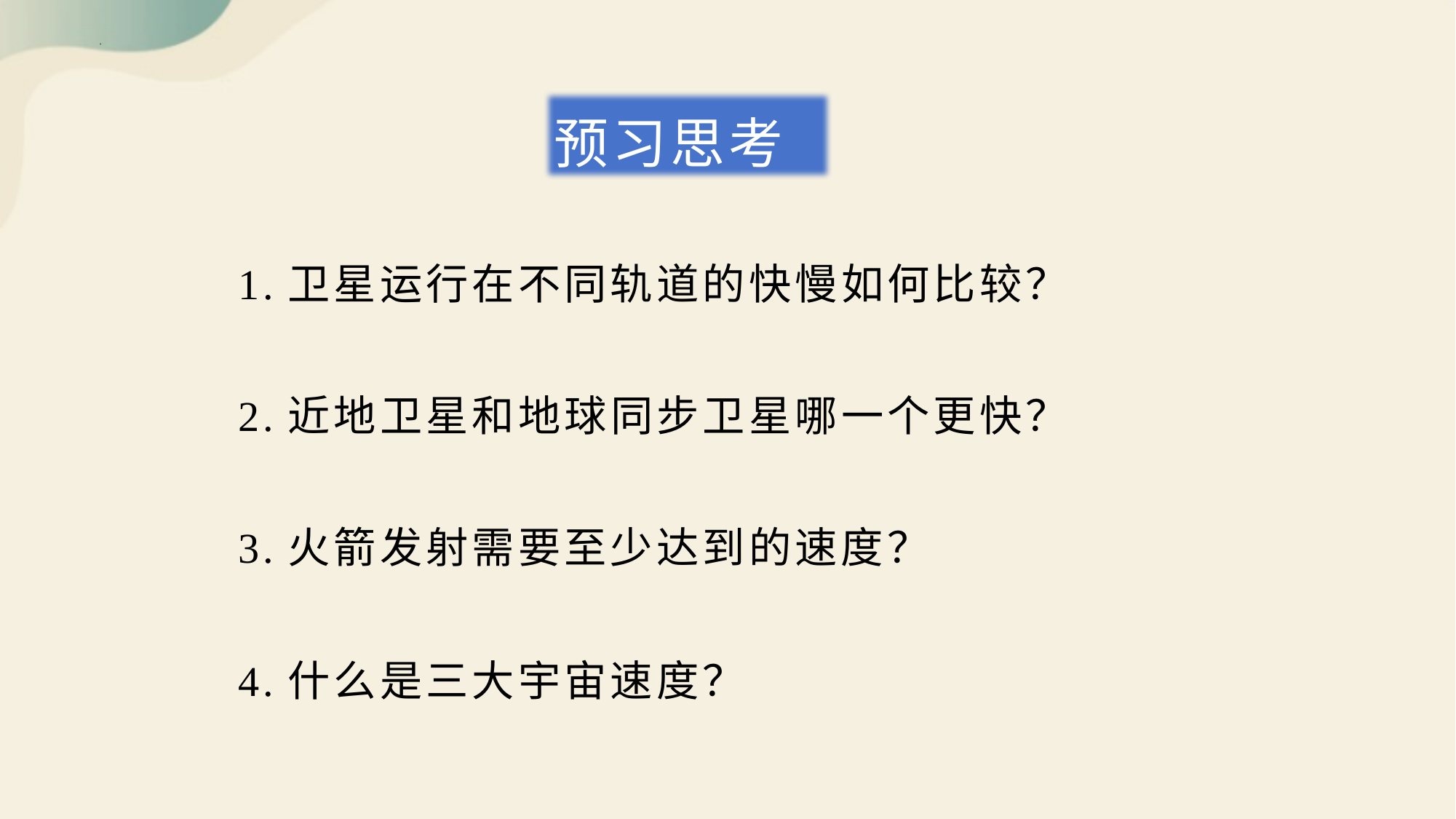

预习思考
1.卫星运行在不同轨道的快慢如何比较？
2.近地卫星和地球同步卫星哪一个更快？
3.火箭发射需要至少达到的速度？
4.什么是三大宇宙速度？